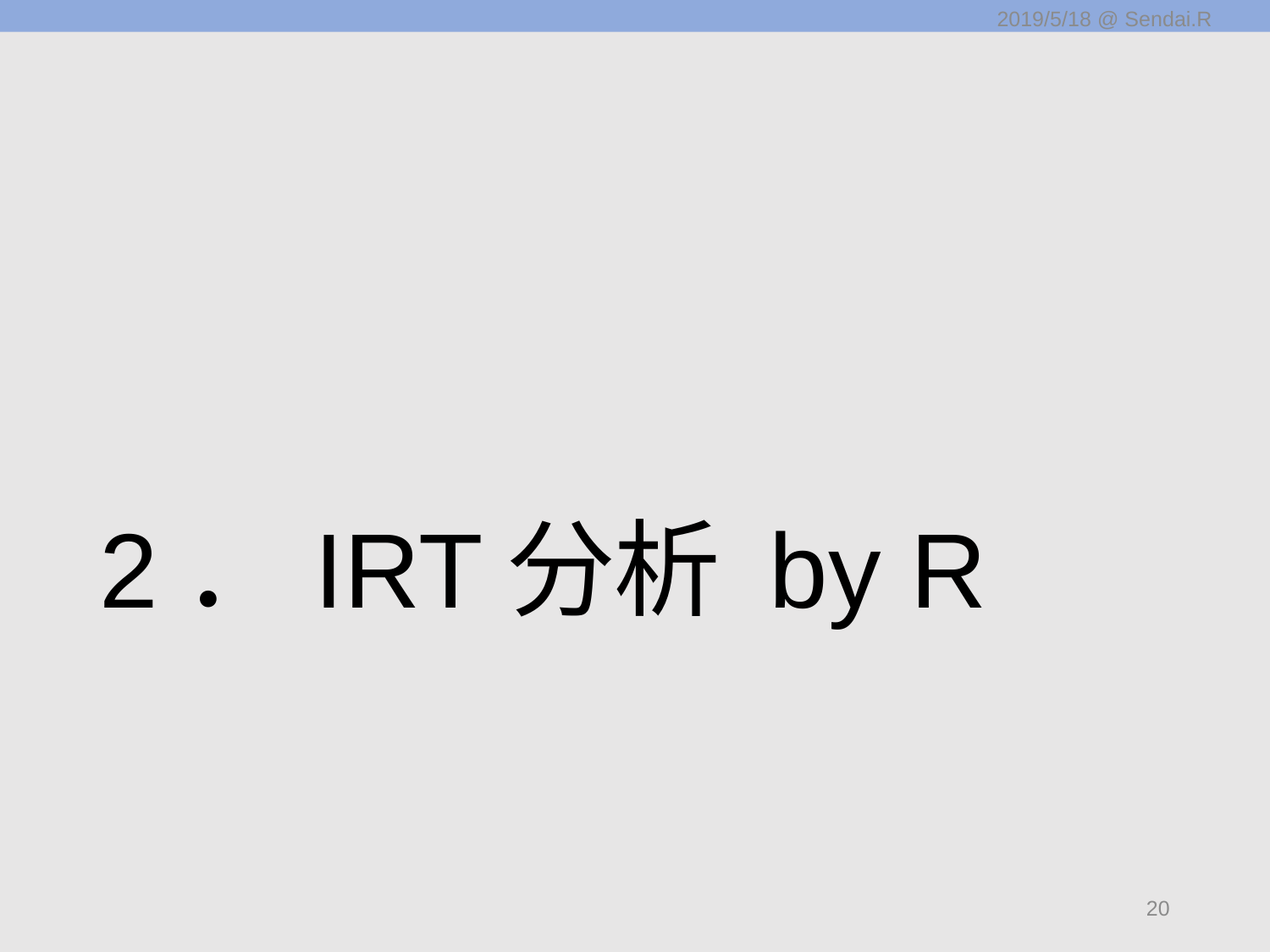

2019/5/18 @ Sendai.R
# 2．IRT分析 by R

20